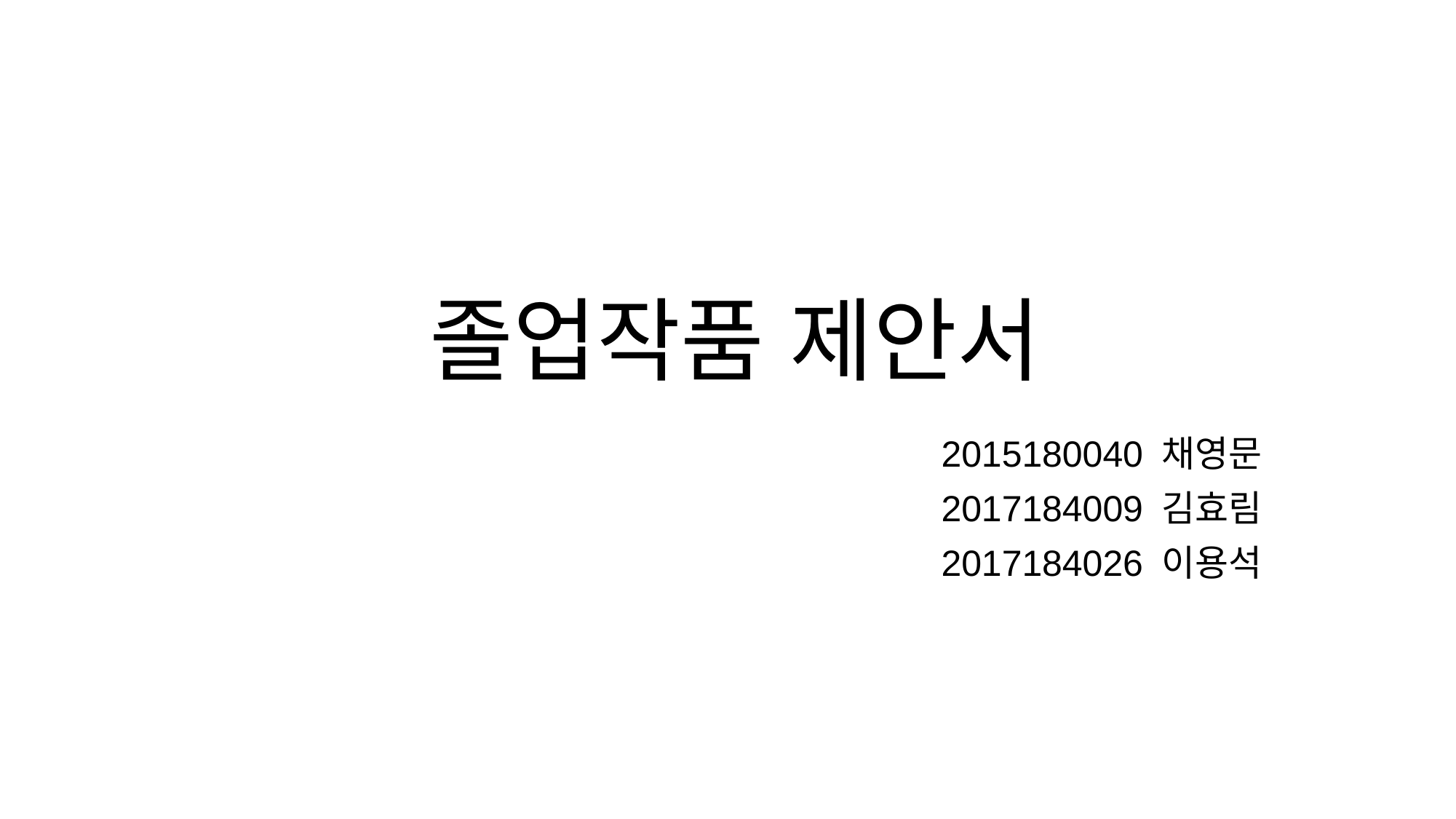

# 졸업작품 제안서
2015180040 채영문
2017184009 김효림
2017184026 이용석